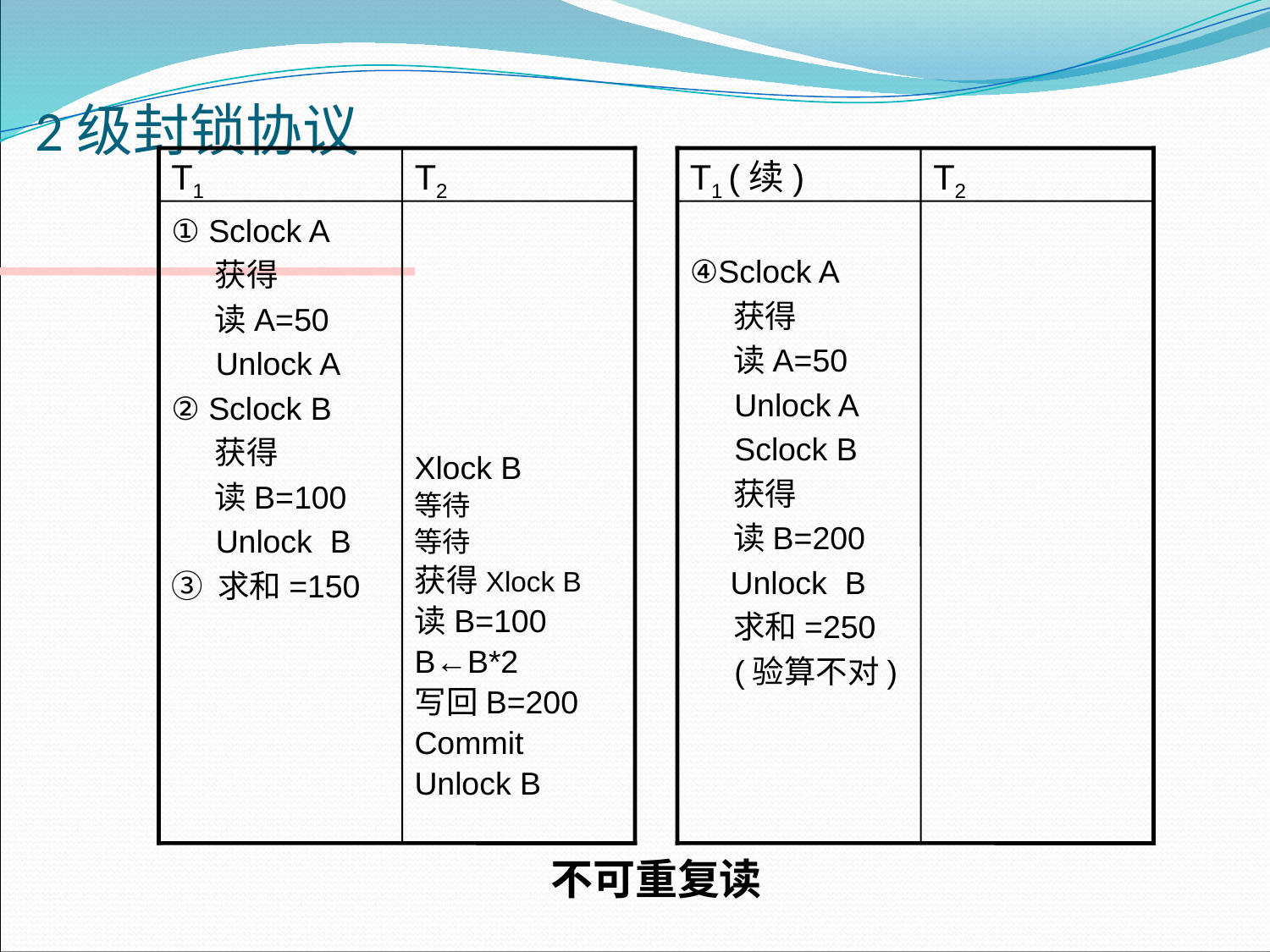

# 2级封锁协议
T1

T2

① Sclock A
     获得
     读A=50
     Unlock A
② Sclock B
     获得
     读B=100
     Unlock  B
③ 求和=150

Xlock B
等待
等待
获得Xlock B
读B=100
B←B*2
写回B=200
Commit
Unlock B

T1 (续)

T2

④Sclock A
     获得
     读A=50
     Unlock A
     Sclock B
     获得
     读B=200
 Unlock  B
     求和=250
     (验算不对)

不可重复读
1011